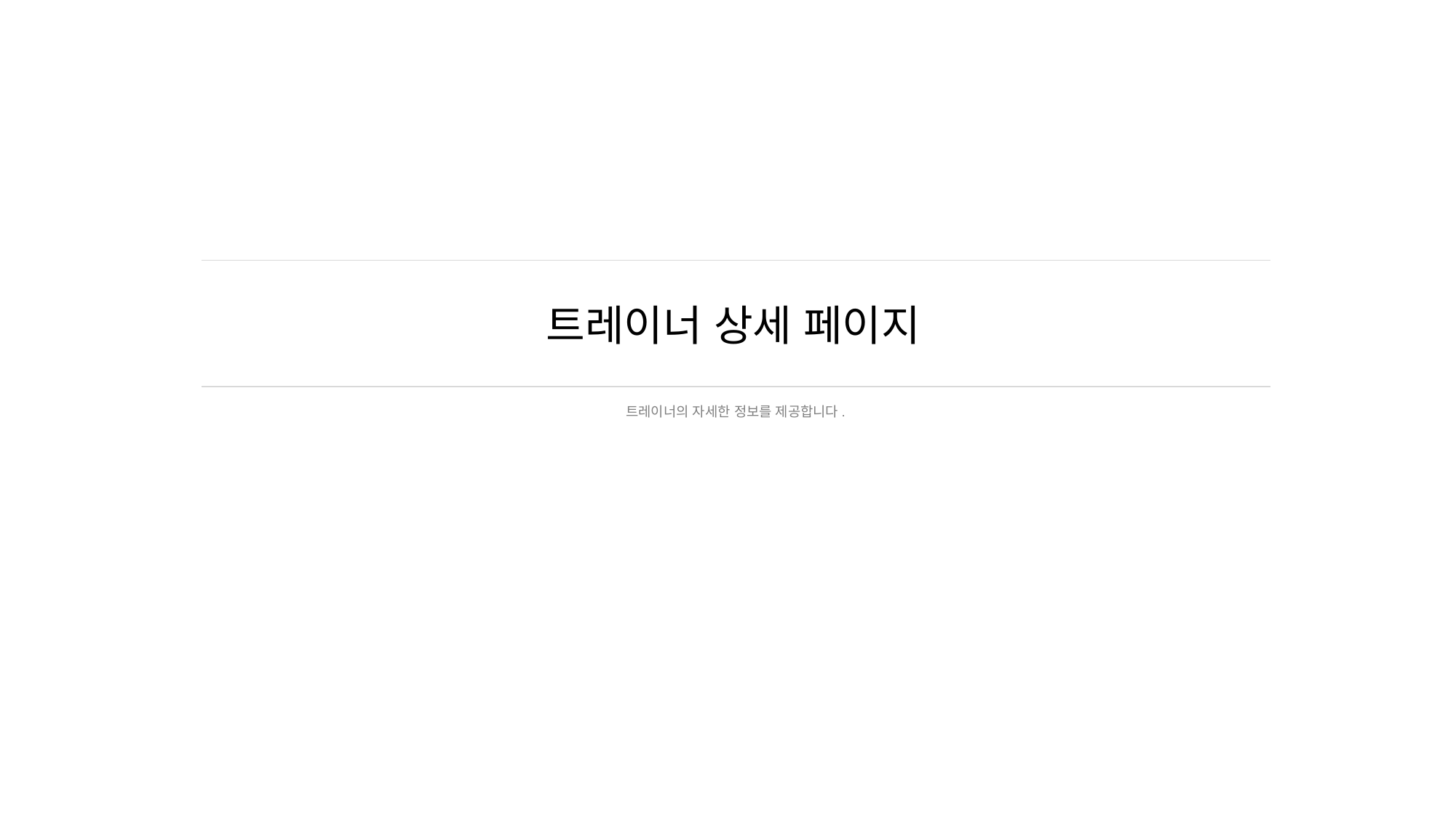

# 트레이너 상세 페이지
트레이너의 자세한 정보를 제공합니다.